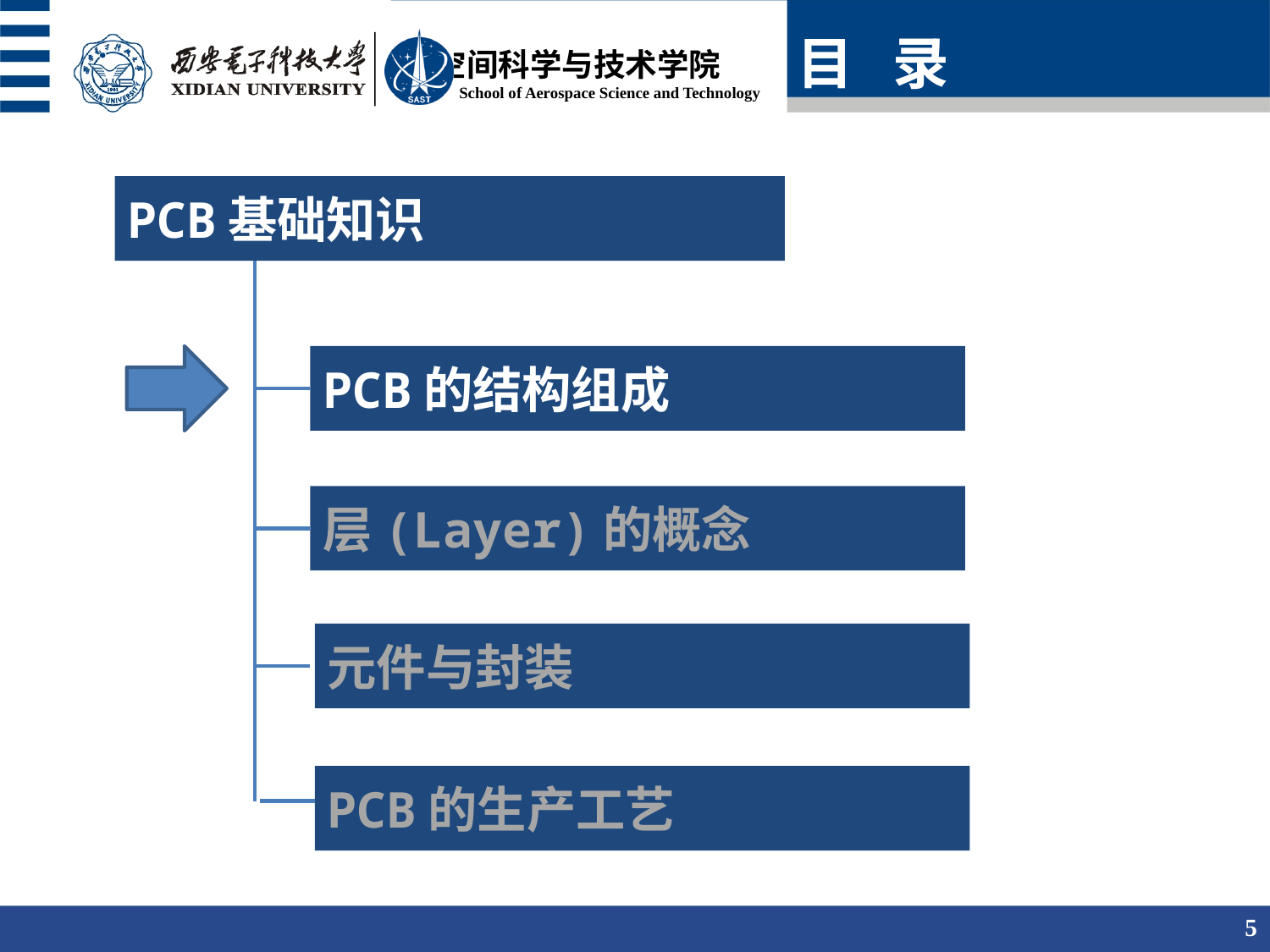

目   录
PCB基础知识

PCB的结构组成
层(Layer)的概念
元件与封装
PCB的生产工艺